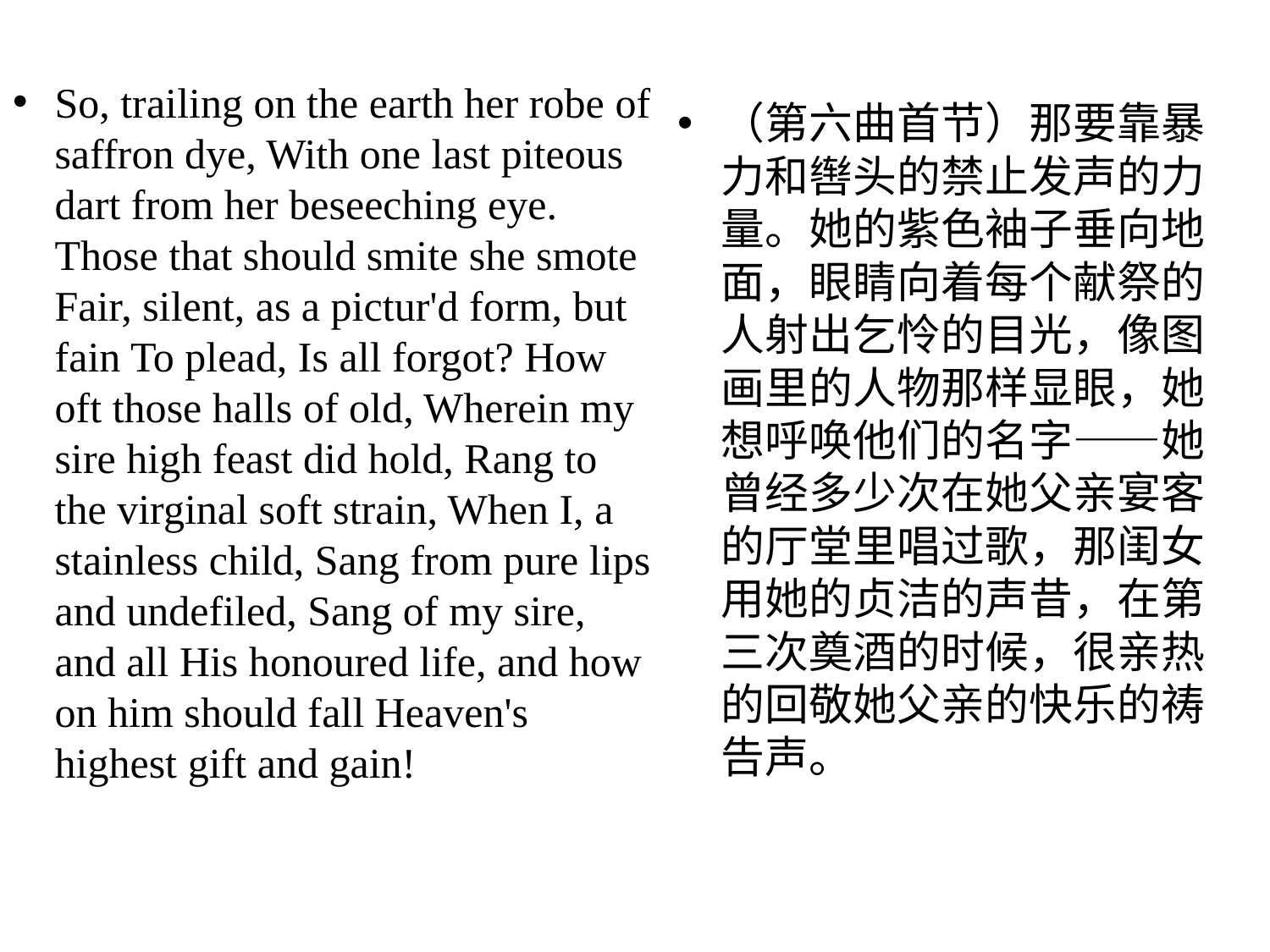

So, trailing on the earth her robe of saffron dye, With one last piteous dart from her beseeching eye. Those that should smite she smote Fair, silent, as a pictur'd form, but fain To plead, Is all forgot? How oft those halls of old, Wherein my sire high feast did hold, Rang to the virginal soft strain, When I, a stainless child, Sang from pure lips and undefiled, Sang of my sire, and all His honoured life, and how on him should fall Heaven's highest gift and gain!

（第六曲首节）那要靠暴力和辔头的禁止发声的力量。她的紫色袖子垂向地面，眼睛向着每个献祭的人射出乞怜的目光，像图画里的人物那样显眼，她想呼唤他们的名字——她曾经多少次在她父亲宴客的厅堂里唱过歌，那闺女用她的贞洁的声昔，在第三次奠酒的时候，很亲热的回敬她父亲的快乐的祷告声。